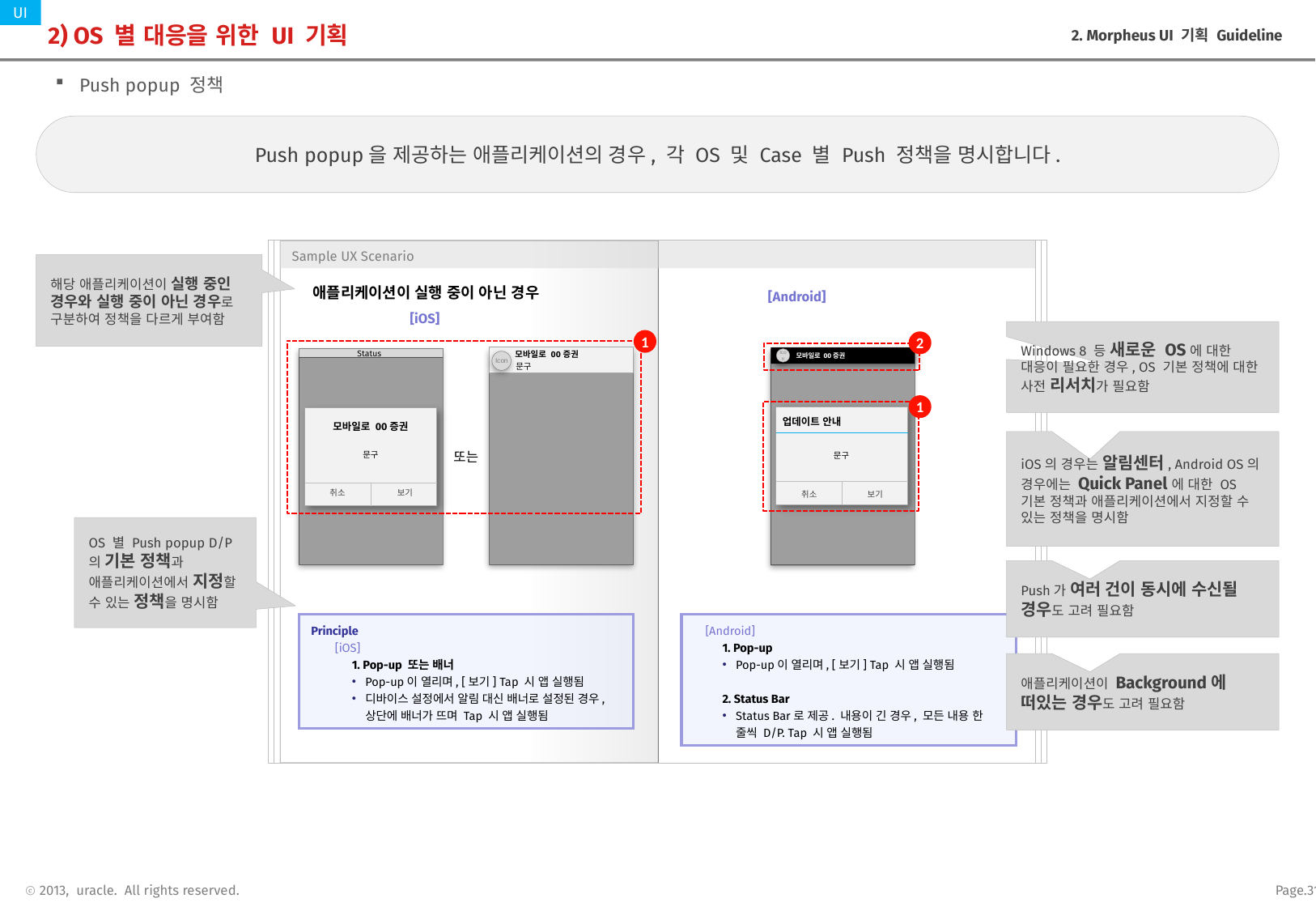

# 2) OS 별 대응을 위한 UI 기획
2. Morpheus UI 기획 Guideline
Push popup 정책
Push popup을 제공하는 애플리케이션의 경우, 각 OS 및 Case 별 Push 정책을 명시합니다.
해당 애플리케이션이 실행 중인 경우와 실행 중이 아닌 경우로 구분하여 정책을 다르게 부여함
애플리케이션이 실행 중이 아닌 경우
[Android]
[iOS]
Windows 8 등 새로운 OS에 대한 대응이 필요한 경우, OS 기본 정책에 대한 사전 리서치가 필요함
1
2

모바일로 00증권

Status

Icon
문구
Status

모바일로 00증권
문구
취소
보기
또는
모바일로 00증권

Status

Icon
1

업데이트 안내
문구
취소
보기
iOS의 경우는 알림센터, Android OS의 경우에는 Quick Panel에 대한 OS 기본 정책과 애플리케이션에서 지정할 수 있는 정책을 명시함
OS 별 Push popup D/P의 기본 정책과 애플리케이션에서 지정할 수 있는 정책을 명시함
Push가 여러 건이 동시에 수신될 경우도 고려 필요함
Principle
[iOS]
1. Pop-up 또는 배너
Pop-up이 열리며, [보기] Tap 시 앱 실행됨
디바이스 설정에서 알림 대신 배너로 설정된 경우, 상단에 배너가 뜨며 Tap 시 앱 실행됨
[Android]
1. Pop-up
Pop-up이 열리며, [보기] Tap 시 앱 실행됨

2. Status Bar
Status Bar로 제공. 내용이 긴 경우, 모든 내용 한 줄씩 D/P. Tap 시 앱 실행됨
애플리케이션이 Background에 떠있는 경우도 고려 필요함